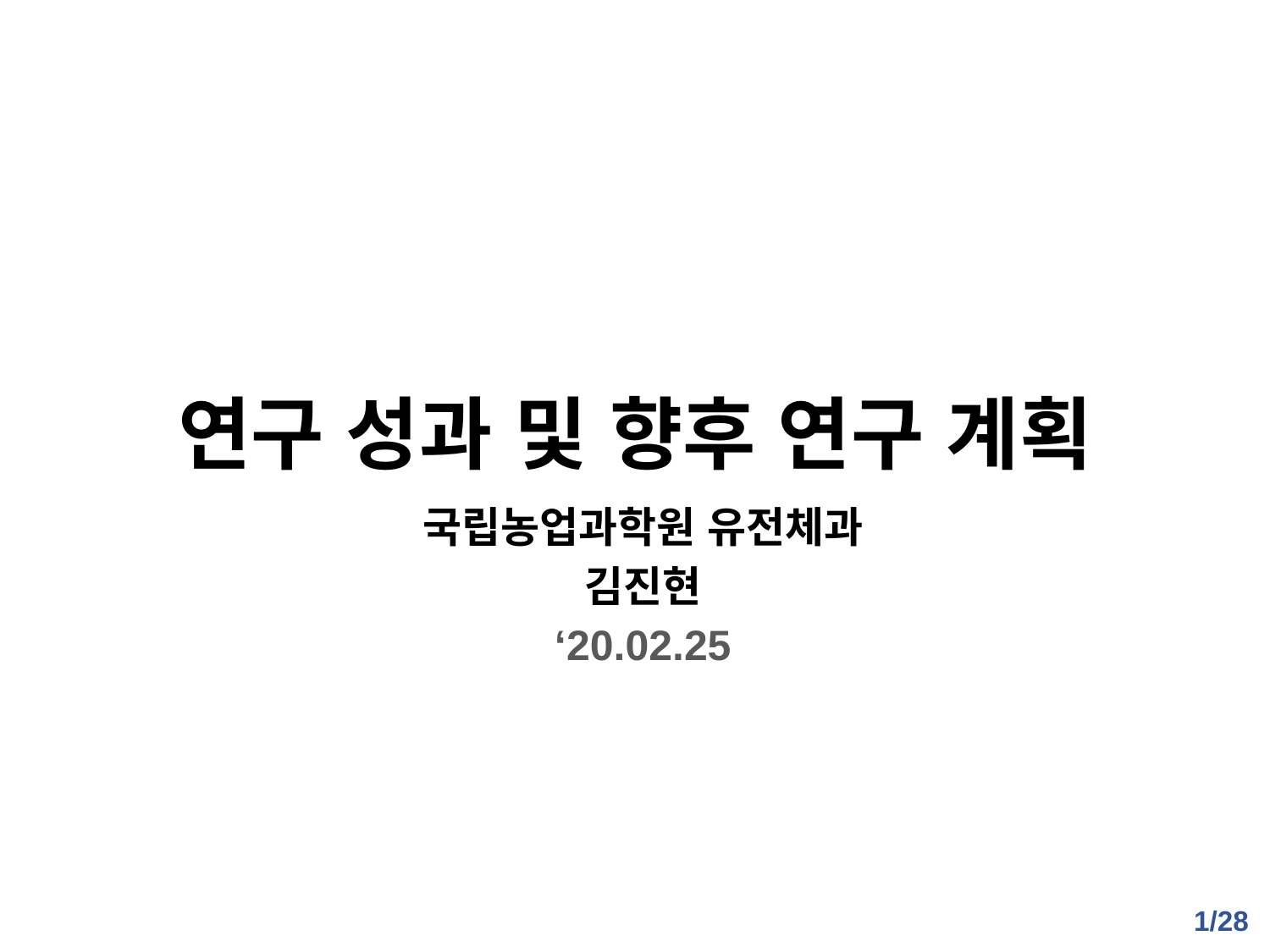

# 연구 성과 및 향후 연구 계획
국립농업과학원 유전체과
김진현
‘20.02.25
1/28